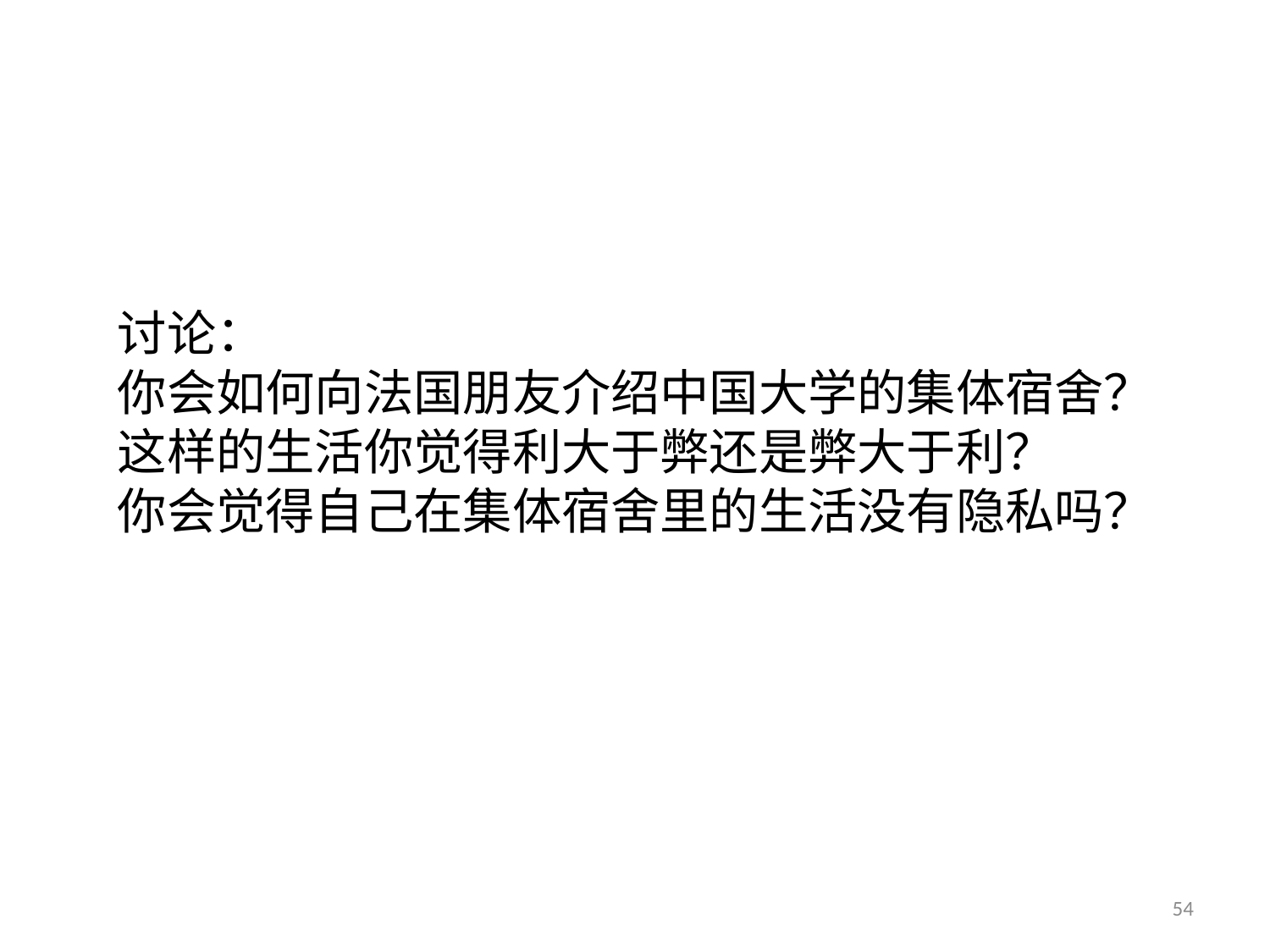

讨论：
你会如何向法国朋友介绍中国大学的集体宿舍？
这样的生活你觉得利大于弊还是弊大于利？
你会觉得自己在集体宿舍里的生活没有隐私吗？

54